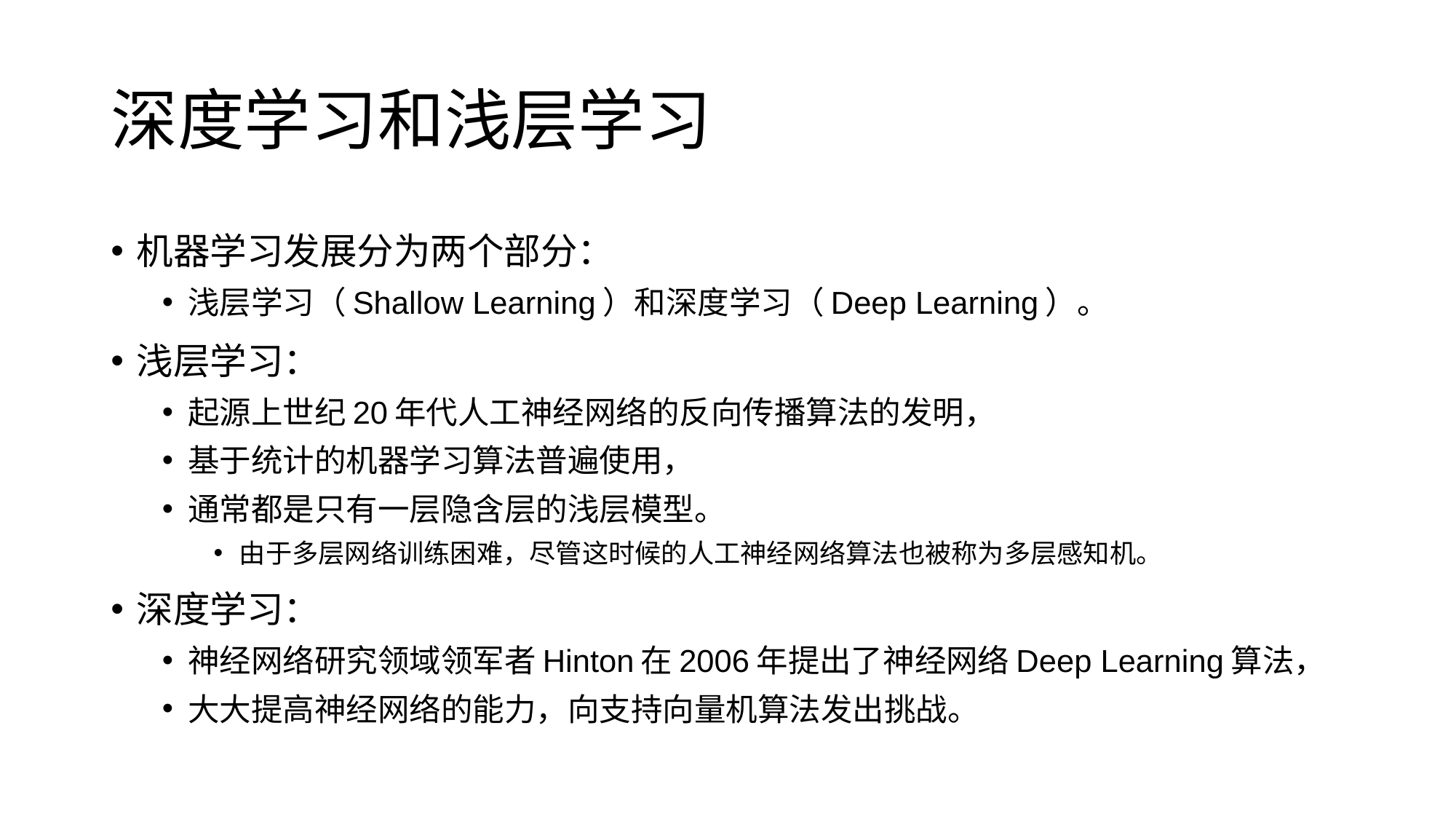

# 深度学习和浅层学习
机器学习发展分为两个部分：
浅层学习（Shallow Learning）和深度学习（Deep Learning）。
浅层学习：
起源上世纪20年代人工神经网络的反向传播算法的发明，
基于统计的机器学习算法普遍使用，
通常都是只有一层隐含层的浅层模型。
由于多层网络训练困难，尽管这时候的人工神经网络算法也被称为多层感知机。
深度学习：
神经网络研究领域领军者Hinton在2006年提出了神经网络Deep Learning算法，
大大提高神经网络的能力，向支持向量机算法发出挑战。